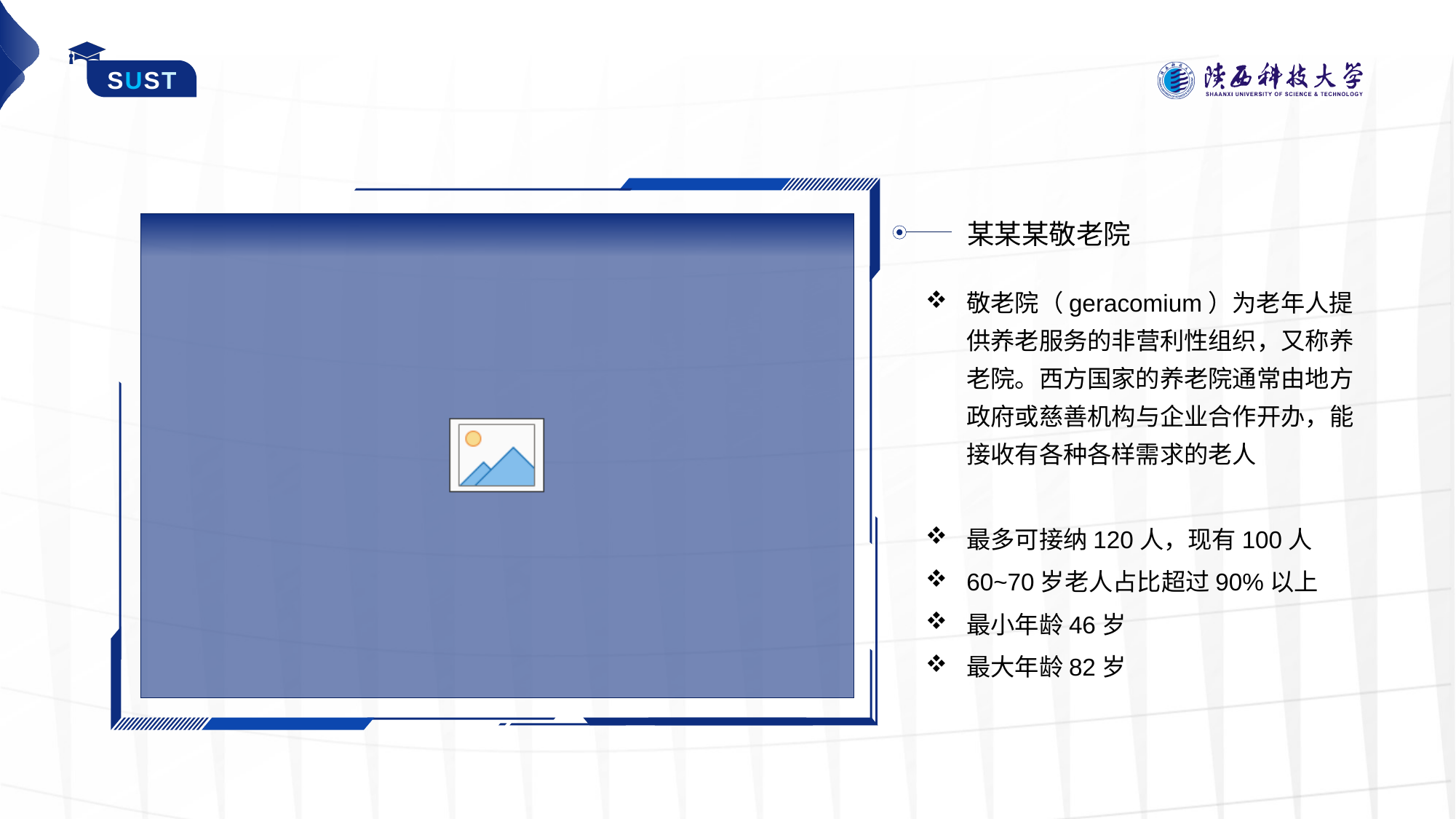

某某某敬老院

敬老院（geracomium）为老年人提供养老服务的非营利性组织，又称养老院。西方国家的养老院通常由地方政府或慈善机构与企业合作开办，能接收有各种各样需求的老人

最多可接纳120人，现有100人
60~70岁老人占比超过90%以上
最小年龄46岁
最大年龄82岁
第四章使用指南：替换图片
第四章使用指南：关于母版